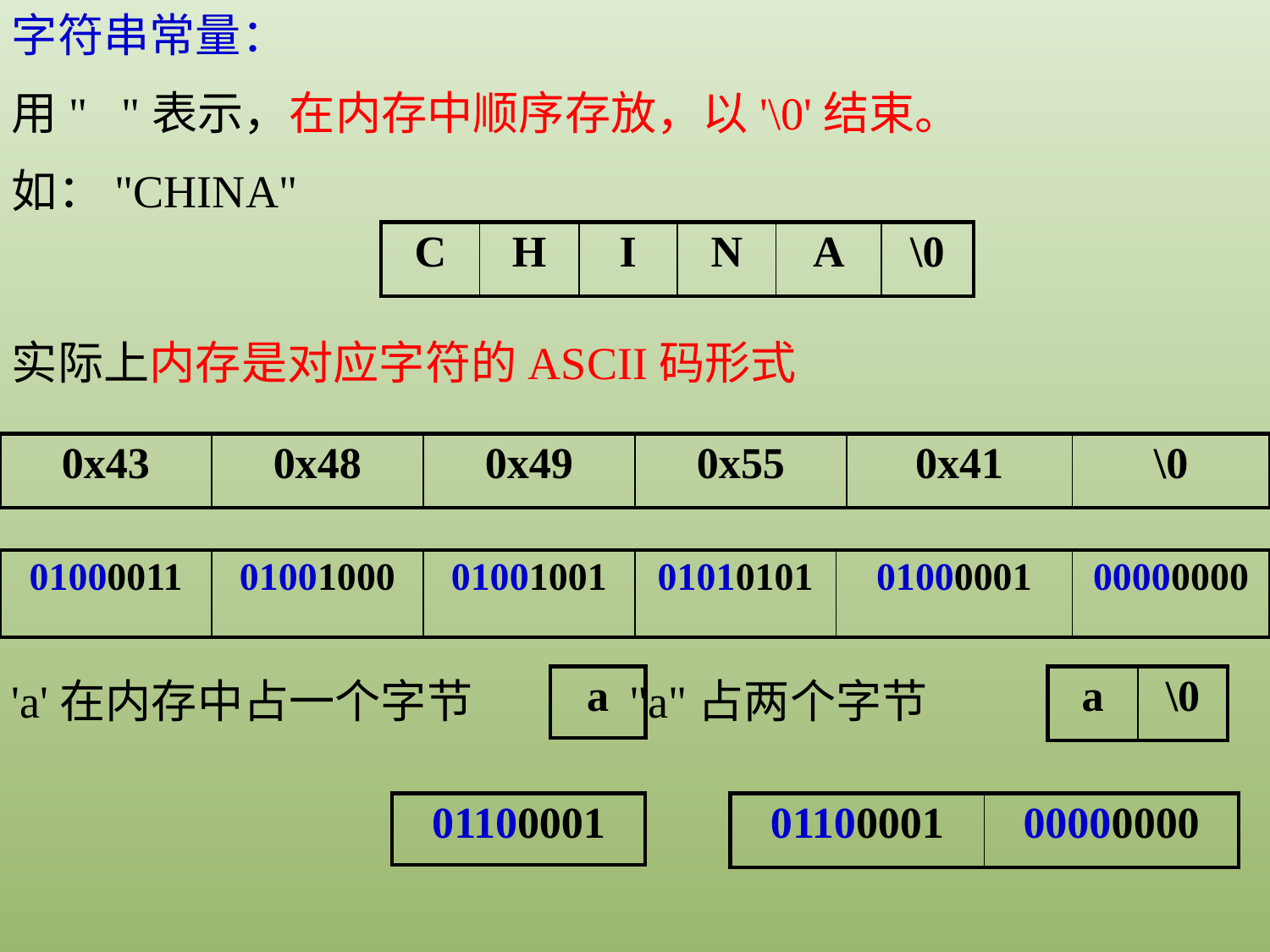

字符串常量：
用"   "表示，在内存中顺序存放，以'\0'结束。
如："CHINA"
| C | H | I | N | A | \0 |
| --- | --- | --- | --- | --- | --- |
实际上内存是对应字符的ASCII码形式
| 0x43 | 0x48 | 0x49 | 0x55 | 0x41 | \0 |
| --- | --- | --- | --- | --- | --- |
| 01000011 | 01001000 | 01001001 | 01010101 | 01000001 | 00000000 |
| --- | --- | --- | --- | --- | --- |
'a'在内存中占一个字节              "a"占两个字节
| a |
| --- |
| a | \0 |
| --- | --- |
| 01100001 |
| --- |
| 01100001 | 00000000 |
| --- | --- |
43